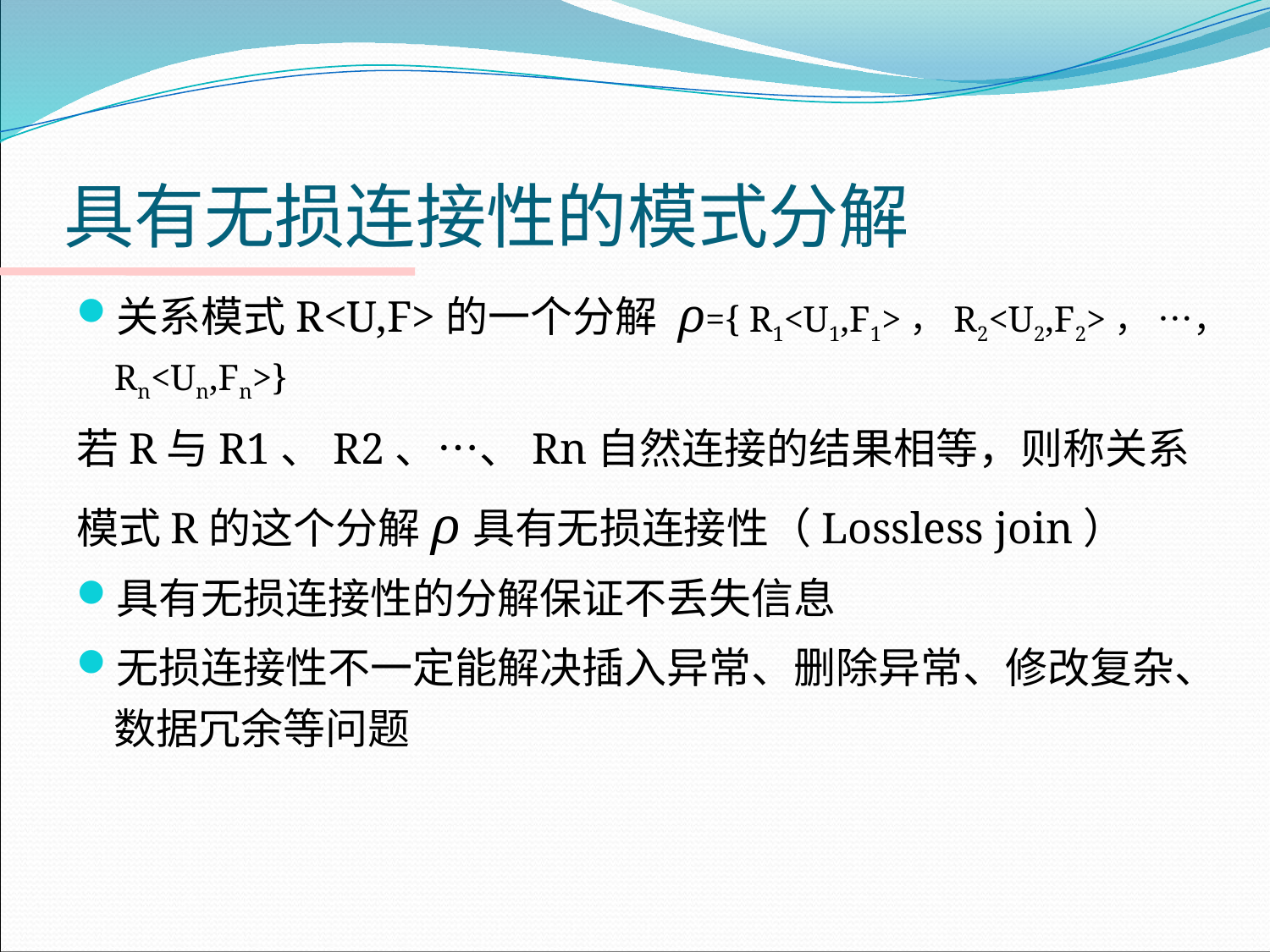

# 具有无损连接性的模式分解
关系模式R<U,F>的一个分解 ρ={ R1<U1,F1>，R2<U2,F2>， …，Rn<Un,Fn>}
若R与R1、R2、…、Rn自然连接的结果相等，则称关系
模式R的这个分解ρ具有无损连接性（Lossless join）
具有无损连接性的分解保证不丢失信息
无损连接性不一定能解决插入异常、删除异常、修改复杂、数据冗余等问题

639